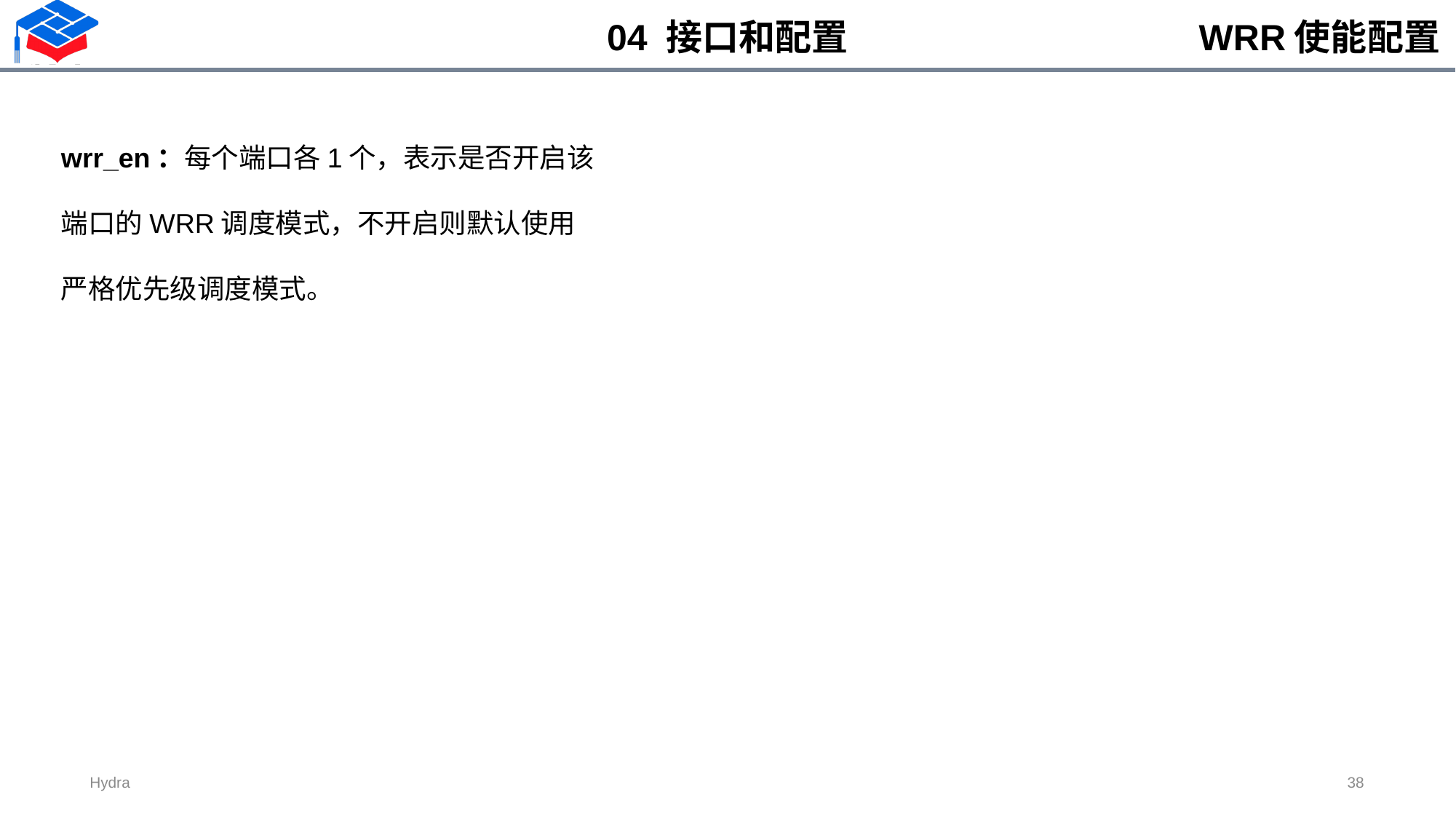

WRR使能配置
04 接口和配置
wrr_en：每个端口各1个，表示是否开启该端口的WRR调度模式，不开启则默认使用严格优先级调度模式。

38
Hydra